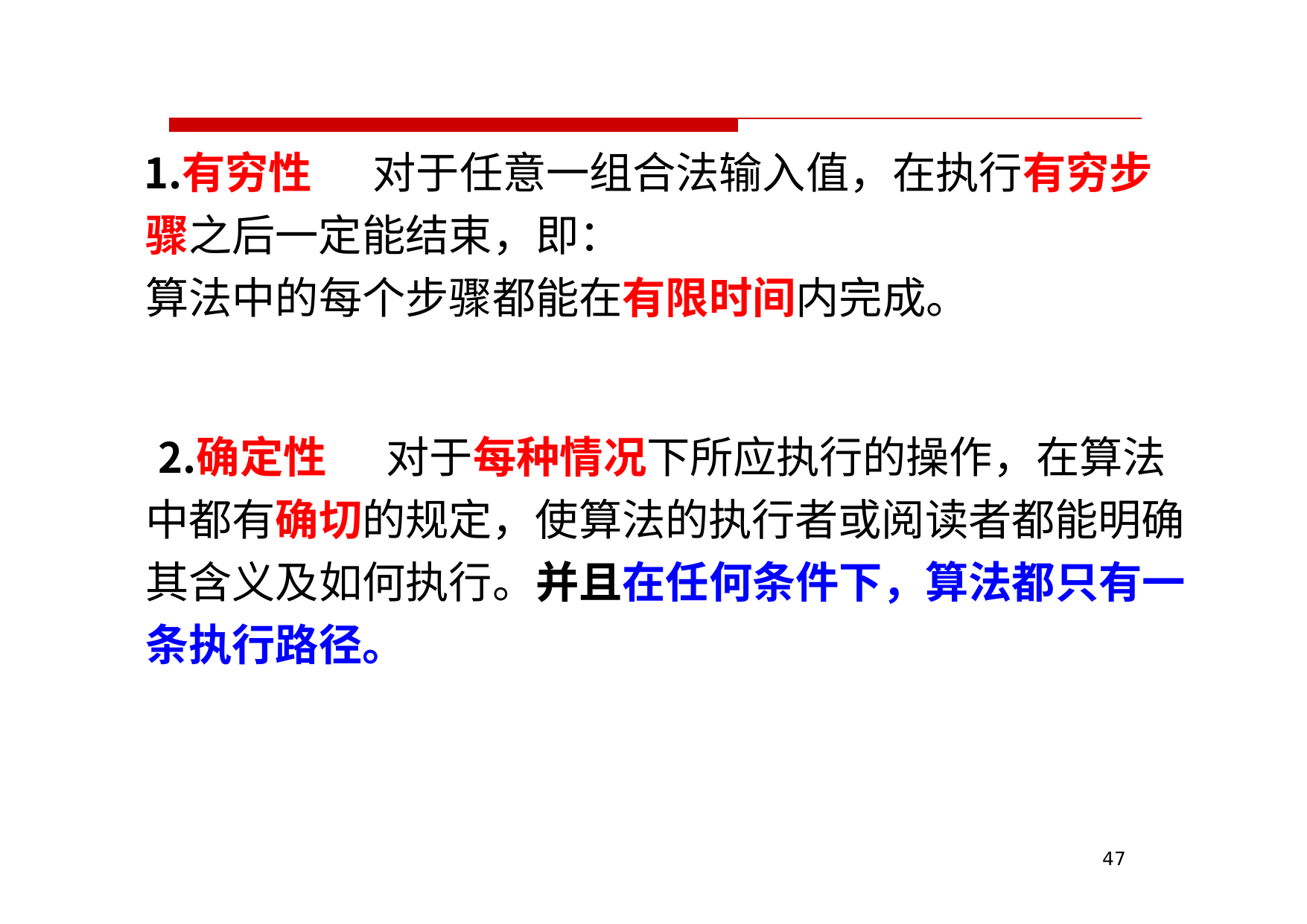

有穷性	对于任意一组合法输入值，在执行有穷步 骤之后一定能结束，即：
算法中的每个步骤都能在有限时间内完成。

确定性	对于每种情况下所应执行的操作，在算法 中都有确切的规定，使算法的执行者或阅读者都能明确 其含义及如何执行。并且在任何条件下，算法都只有一 条执行路径。
47